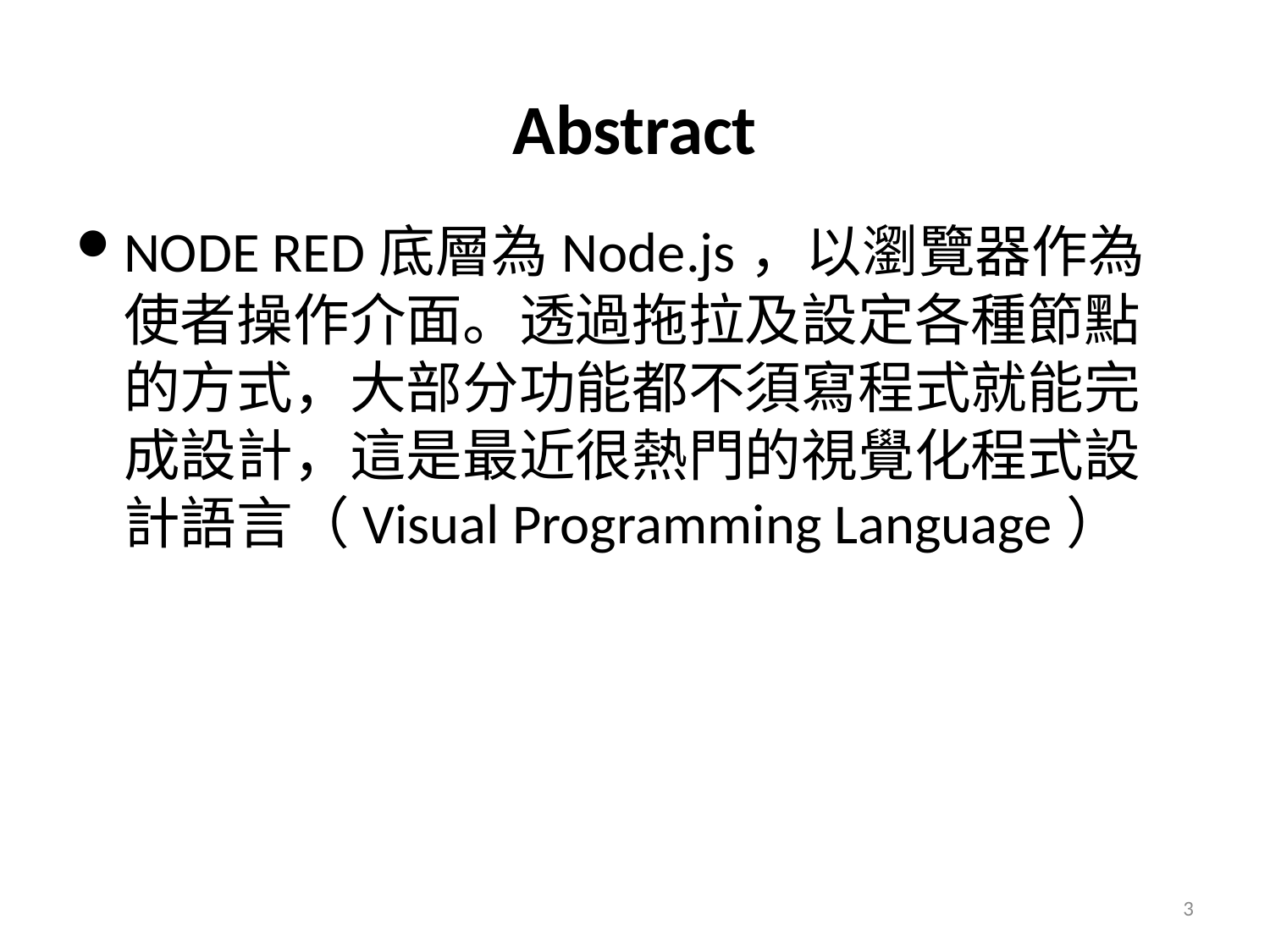

Abstract
NODE RED底層為Node.js，以瀏覽器作為使者操作介面。透過拖拉及設定各種節點的方式，大部分功能都不須寫程式就能完成設計，這是最近很熱門的視覺化程式設計語言（Visual Programming Language）

3